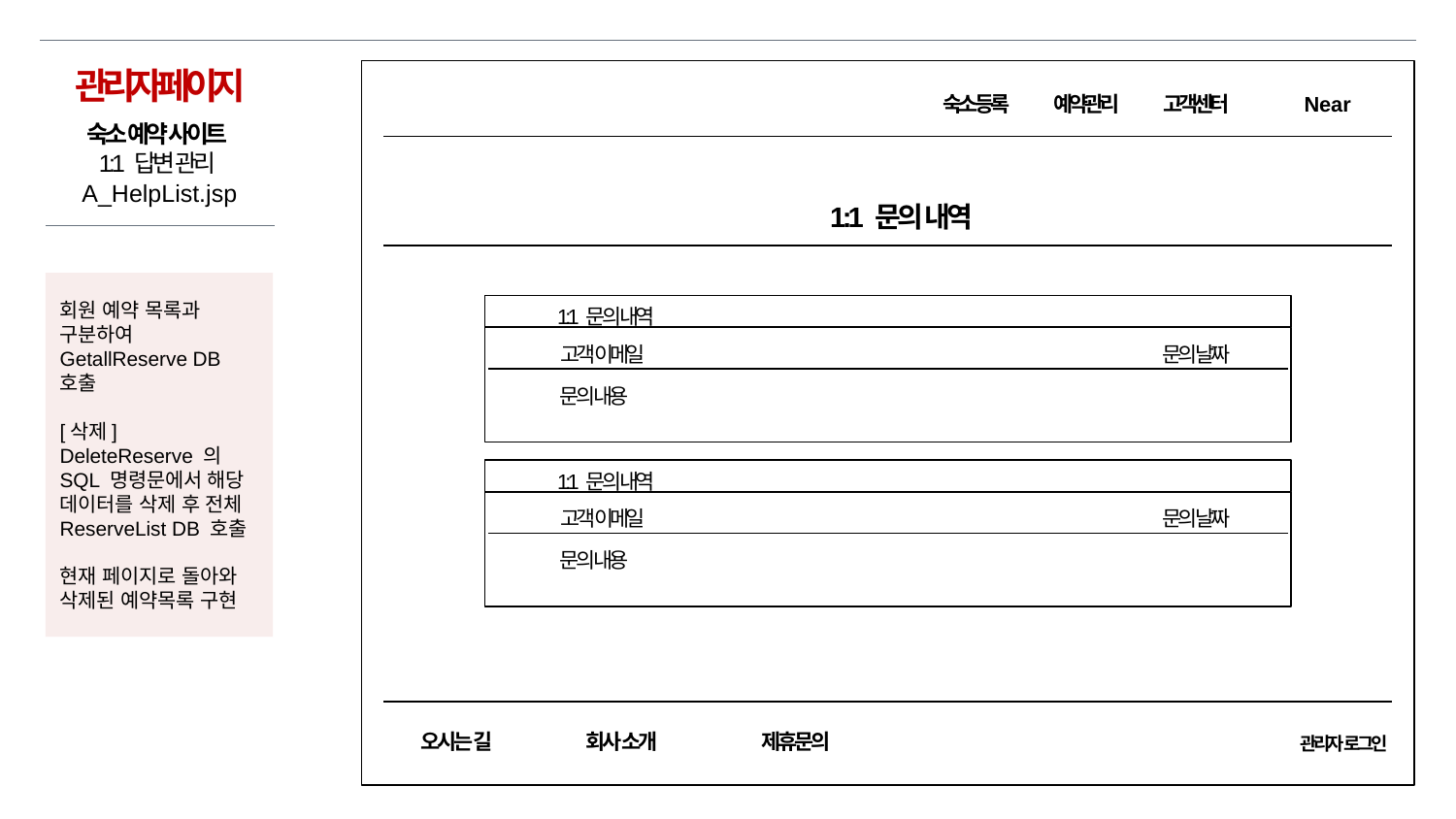

관리자페이지

숙소등록
예약관리
고객센터
Near
오시는 길
회사 소개
제휴문의
관리자 로그인
숙소 예약 사이트
1:1 답변 관리
A_HelpList.jsp
1:1 문의 내역
회원 예약 목록과 구분하여 GetallReserve DB 호출

[삭제]
DeleteReserve 의 SQL 명령문에서 해당 데이터를 삭제 후 전체 ReserveList DB 호출

현재 페이지로 돌아와 삭제된 예약목록 구현
1:1 문의 내역

고객 이메일
문의 날짜
문의 내용
1:1 문의 내역

고객 이메일
문의 날짜
문의 내용